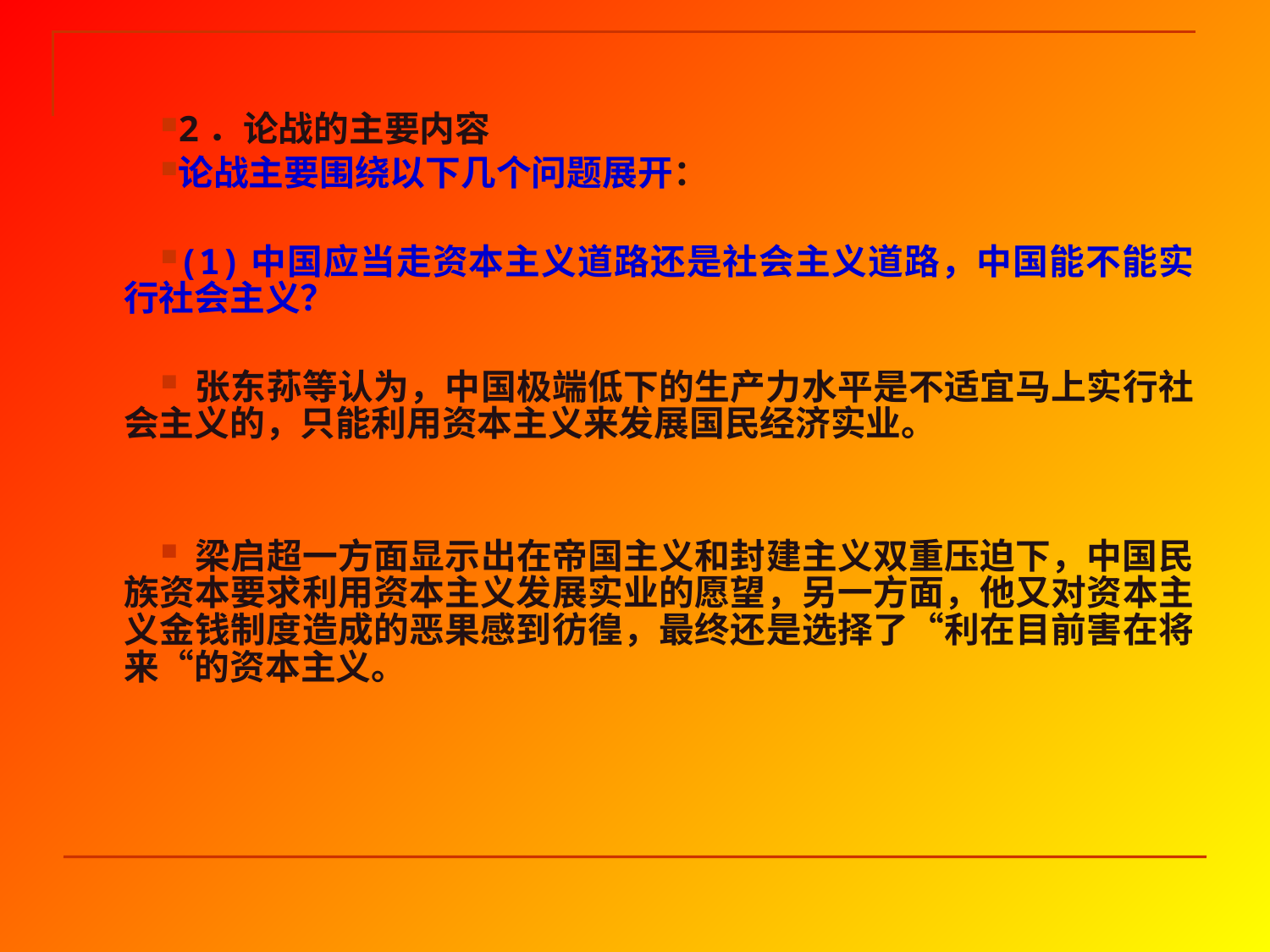

2．论战的主要内容
论战主要围绕以下几个问题展开：

(1)中国应当走资本主义道路还是社会主义道路，中国能不能实行社会主义？

 张东荪等认为，中国极端低下的生产力水平是不适宜马上实行社会主义的，只能利用资本主义来发展国民经济实业。

 梁启超一方面显示出在帝国主义和封建主义双重压迫下，中国民族资本要求利用资本主义发展实业的愿望，另一方面，他又对资本主义金钱制度造成的恶果感到彷徨，最终还是选择了“利在目前害在将来“的资本主义。